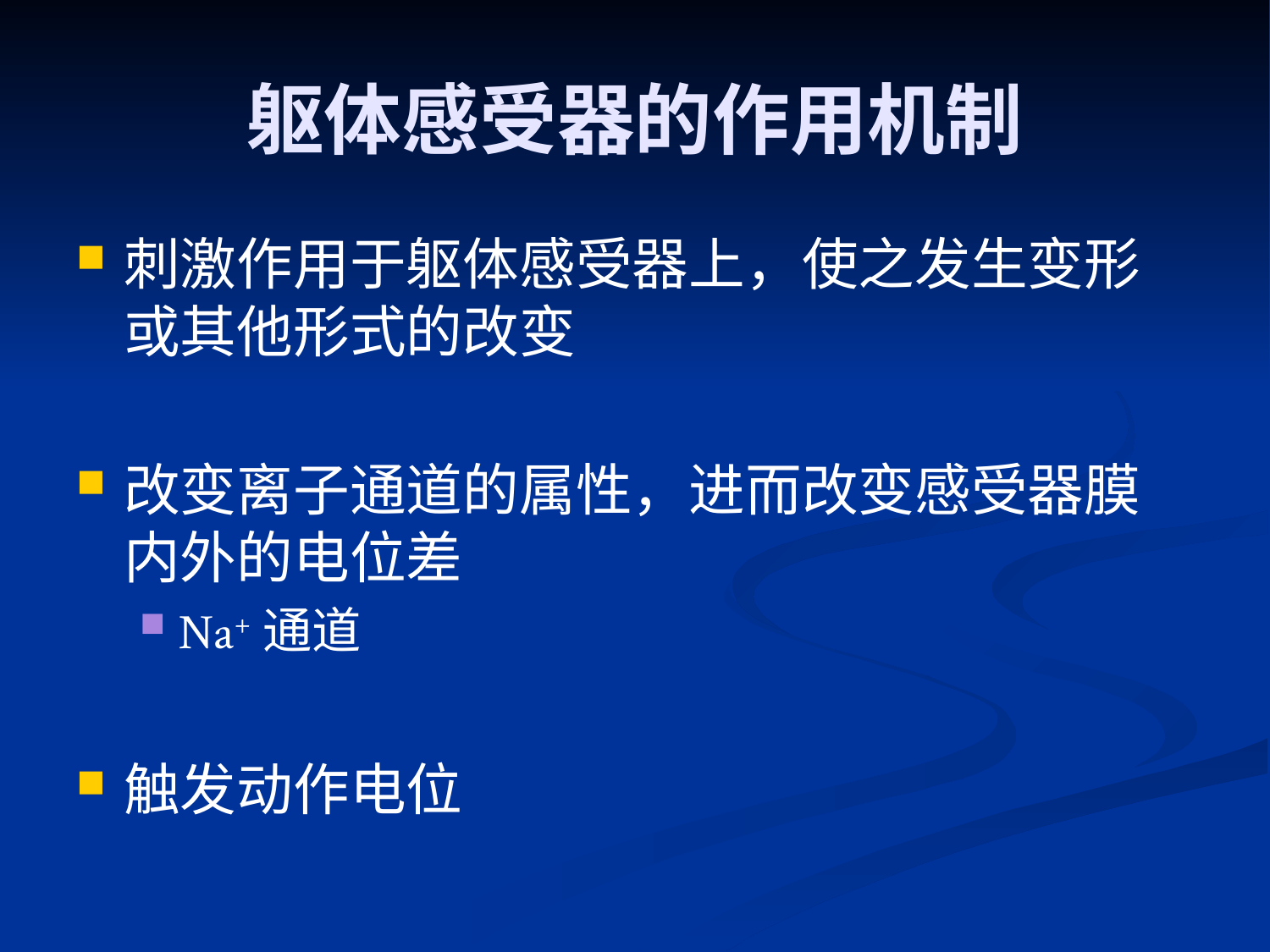

# 躯体感受器的作用机制
刺激作用于躯体感受器上，使之发生变形或其他形式的改变

改变离子通道的属性，进而改变感受器膜内外的电位差
Na+通道

触发动作电位